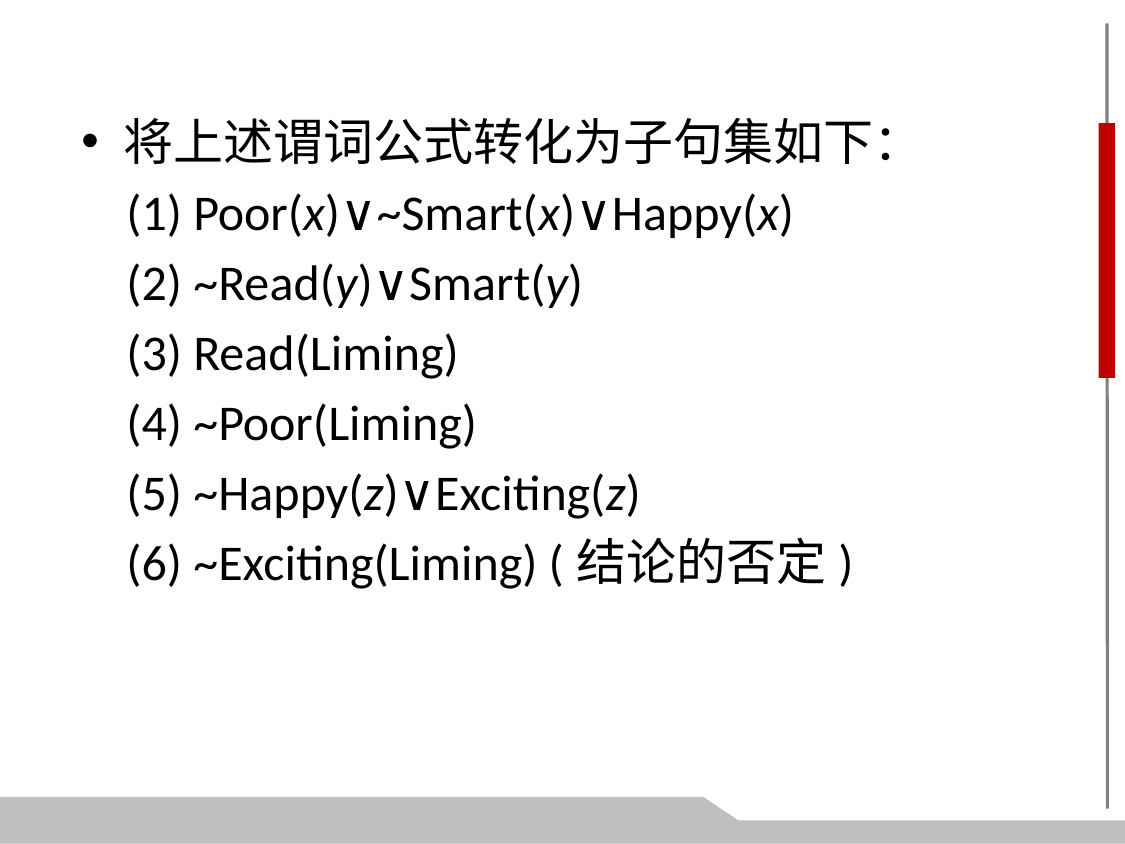

将上述谓词公式转化为子句集如下：
    (1) Poor(x)∨~Smart(x)∨Happy(x)
    (2) ~Read(y)∨Smart(y)
    (3) Read(Liming)
    (4) ~Poor(Liming)
    (5) ~Happy(z)∨Exciting(z)
    (6) ~Exciting(Liming) (结论的否定)